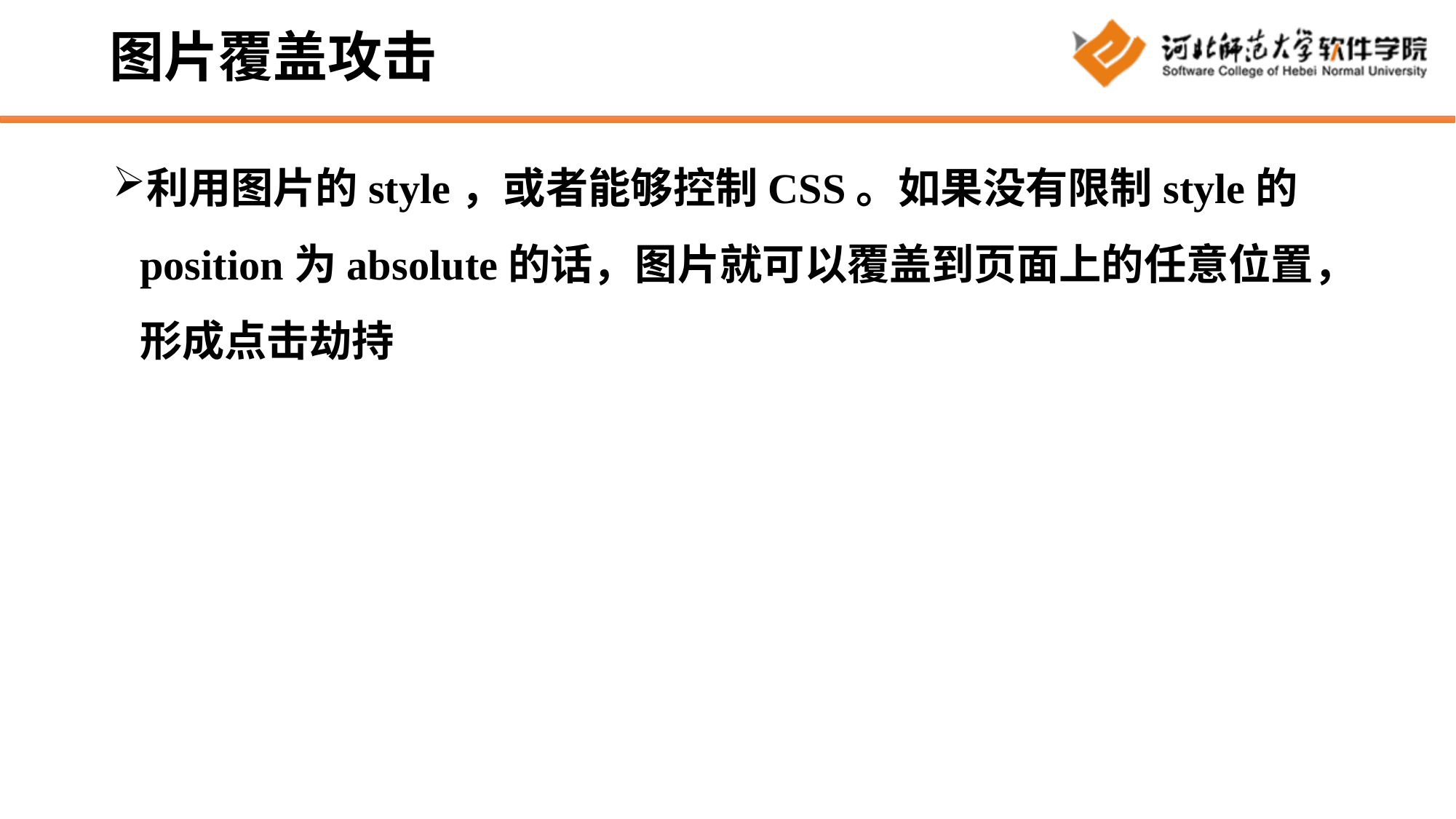

# 图片覆盖攻击
利用图片的style，或者能够控制CSS。如果没有限制style的position为absolute的话，图片就可以覆盖到页面上的任意位置，形成点击劫持